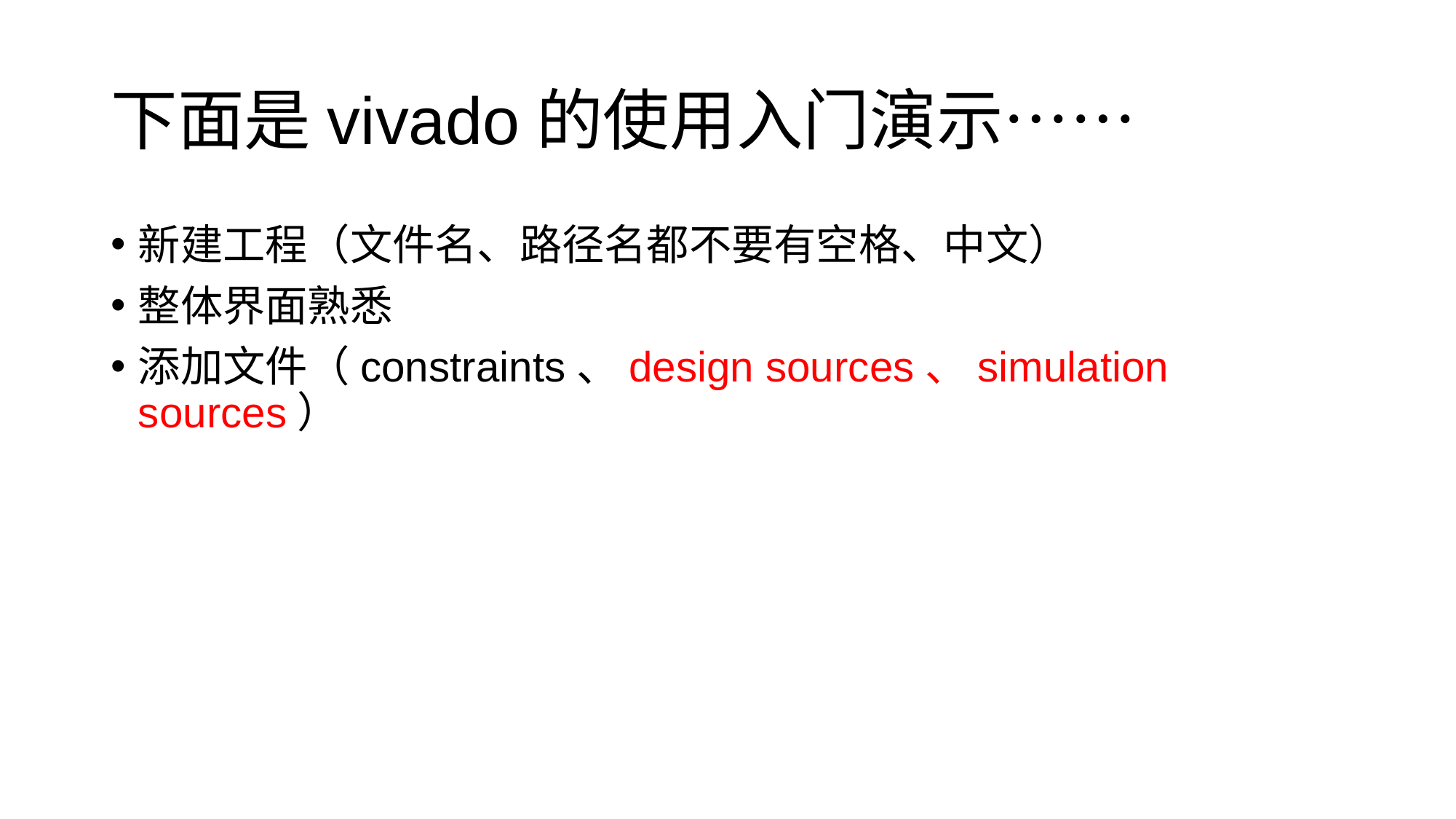

# 下面是vivado的使用入门演示……
新建工程（文件名、路径名都不要有空格、中文）
整体界面熟悉
添加文件（constraints、design sources、simulation sources）